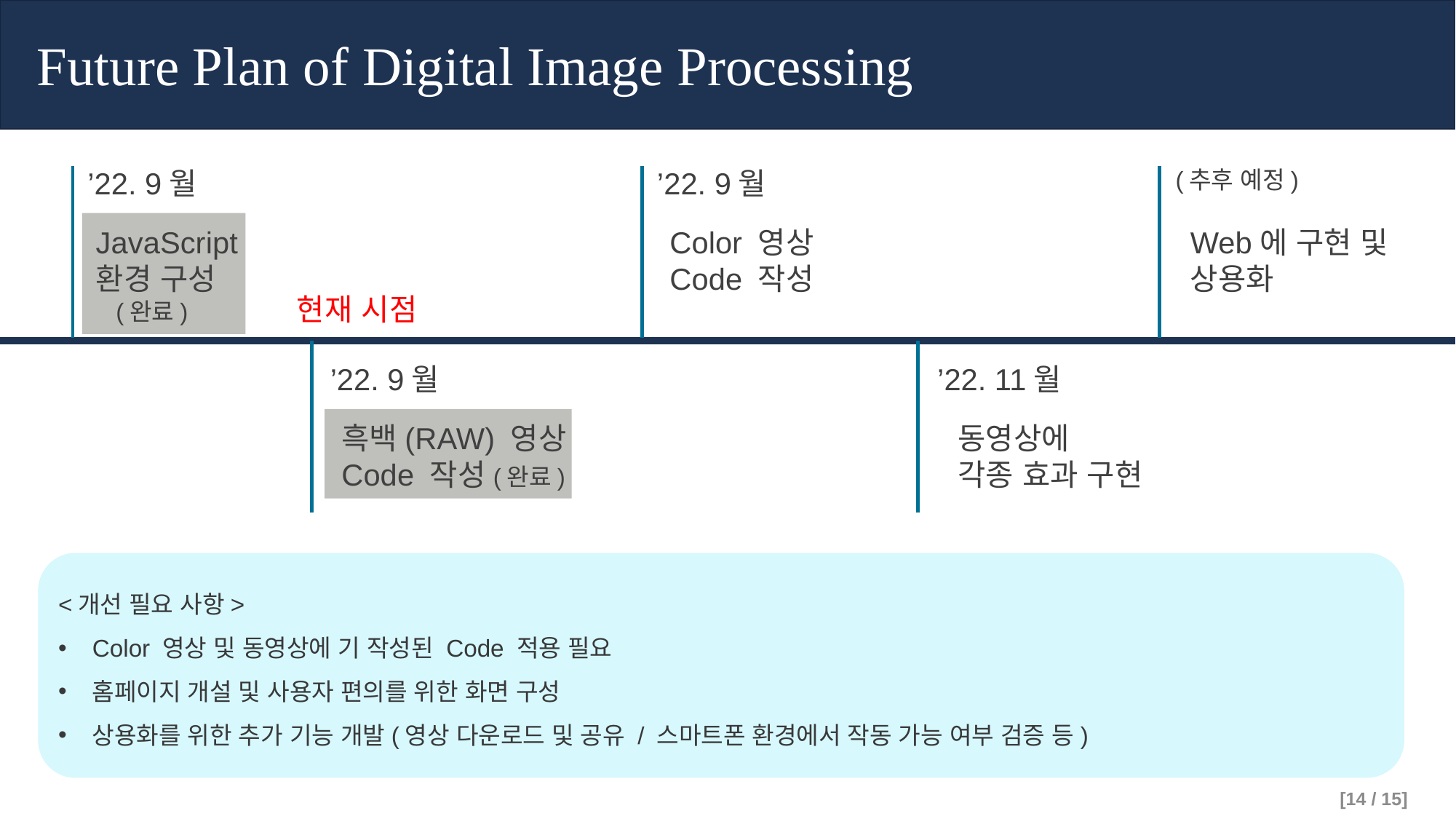

Future Plan of Digital Image Processing
’22. 9월
’22. 9월
(추후 예정)

JavaScript
환경 구성
   (완료)
Color 영상
Code 작성
Web에 구현 및
상용화
현재 시점
’22. 9월
’22. 11월

흑백(RAW) 영상
Code 작성(완료)
동영상에
각종 효과 구현

<개선 필요 사항>
Color 영상 및 동영상에 기 작성된 Code 적용 필요
홈페이지 개설 및 사용자 편의를 위한 화면 구성
상용화를 위한 추가 기능 개발(영상 다운로드 및 공유 / 스마트폰 환경에서 작동 가능 여부 검증 등)
[14 / 15]